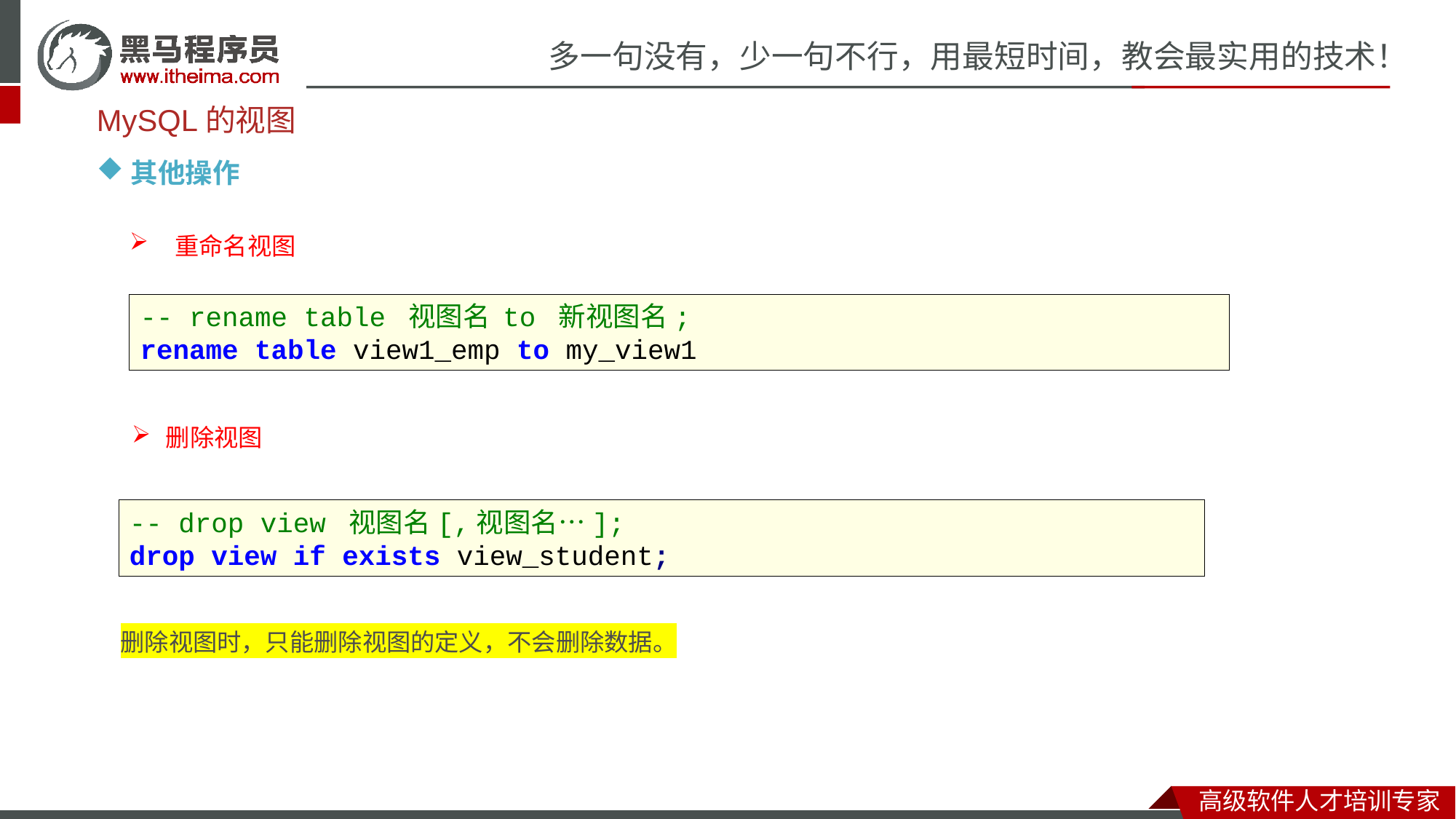

MySQL的视图
其他操作
 重命名视图
-- rename table 视图名 to 新视图名;
rename table view1_emp to my_view1
删除视图
-- drop view 视图名[,视图名…];
drop view if exists view_student;
删除视图时，只能删除视图的定义，不会删除数据。